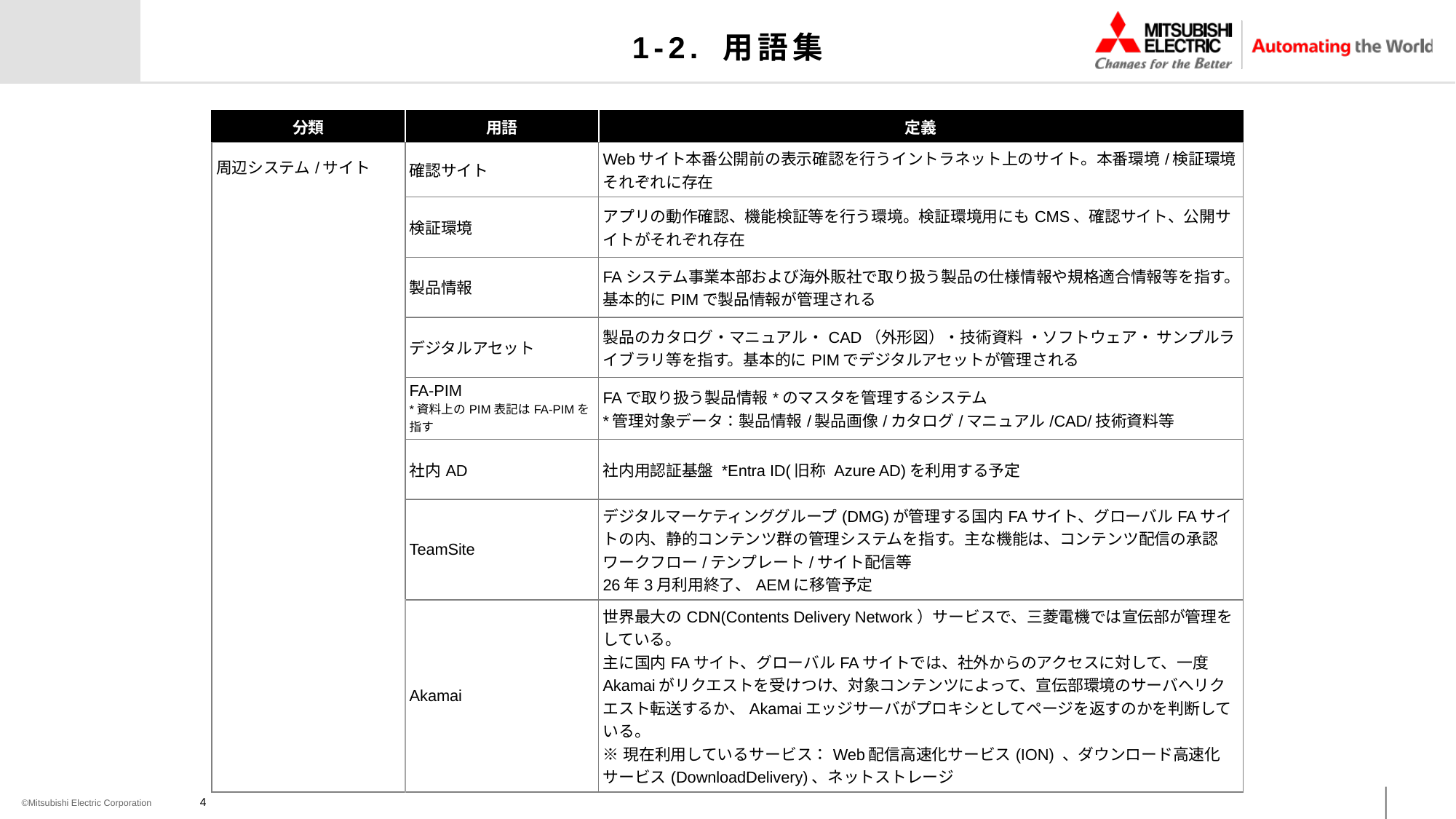

# 1-2. 用語集
| 分類 | 用語 | 定義 |
| --- | --- | --- |
| 周辺システム/サイト | 確認サイト | Webサイト本番公開前の表示確認を行うイントラネット上のサイト。本番環境/検証環境それぞれに存在 |
|  | 検証環境 | アプリの動作確認、機能検証等を行う環境。検証環境用にもCMS、確認サイト、公開サイトがそれぞれ存在 |
|  | 製品情報 | FAシステム事業本部および海外販社で取り扱う製品の仕様情報や規格適合情報等を指す。基本的にPIMで製品情報が管理される |
|  | デジタルアセット | 製品のカタログ・マニュアル・CAD（外形図）・技術資料 ・ソフトウェア・ サンプルライブラリ等を指す。基本的にPIMでデジタルアセットが管理される |
|  | FA-PIM \*資料上のPIM表記はFA-PIMを指す | FAで取り扱う製品情報\*のマスタを管理するシステム \*管理対象データ：製品情報/製品画像/カタログ/マニュアル/CAD/技術資料等 |
|  | 社内AD | 社内用認証基盤 \*Entra ID(旧称 Azure AD)を利用する予定 |
|  | TeamSite | デジタルマーケティンググループ(DMG)が管理する国内FAサイト、グローバルFAサイトの内、静的コンテンツ群の管理システムを指す。主な機能は、コンテンツ配信の承認ワークフロー/テンプレート/サイト配信等 26年3月利用終了、AEMに移管予定 |
|  | Akamai | 世界最大のCDN(Contents Delivery Network）サービスで、三菱電機では宣伝部が管理をしている。 主に国内FAサイト、グローバルFAサイトでは、社外からのアクセスに対して、一度Akamaiがリクエストを受けつけ、対象コンテンツによって、宣伝部環境のサーバへリクエスト転送するか、Akamaiエッジサーバがプロキシとしてページを返すのかを判断している。 ※現在利用しているサービス：Web配信高速化サービス(ION) 、ダウンロード高速化サービス(DownloadDelivery)、ネットストレージ |
4